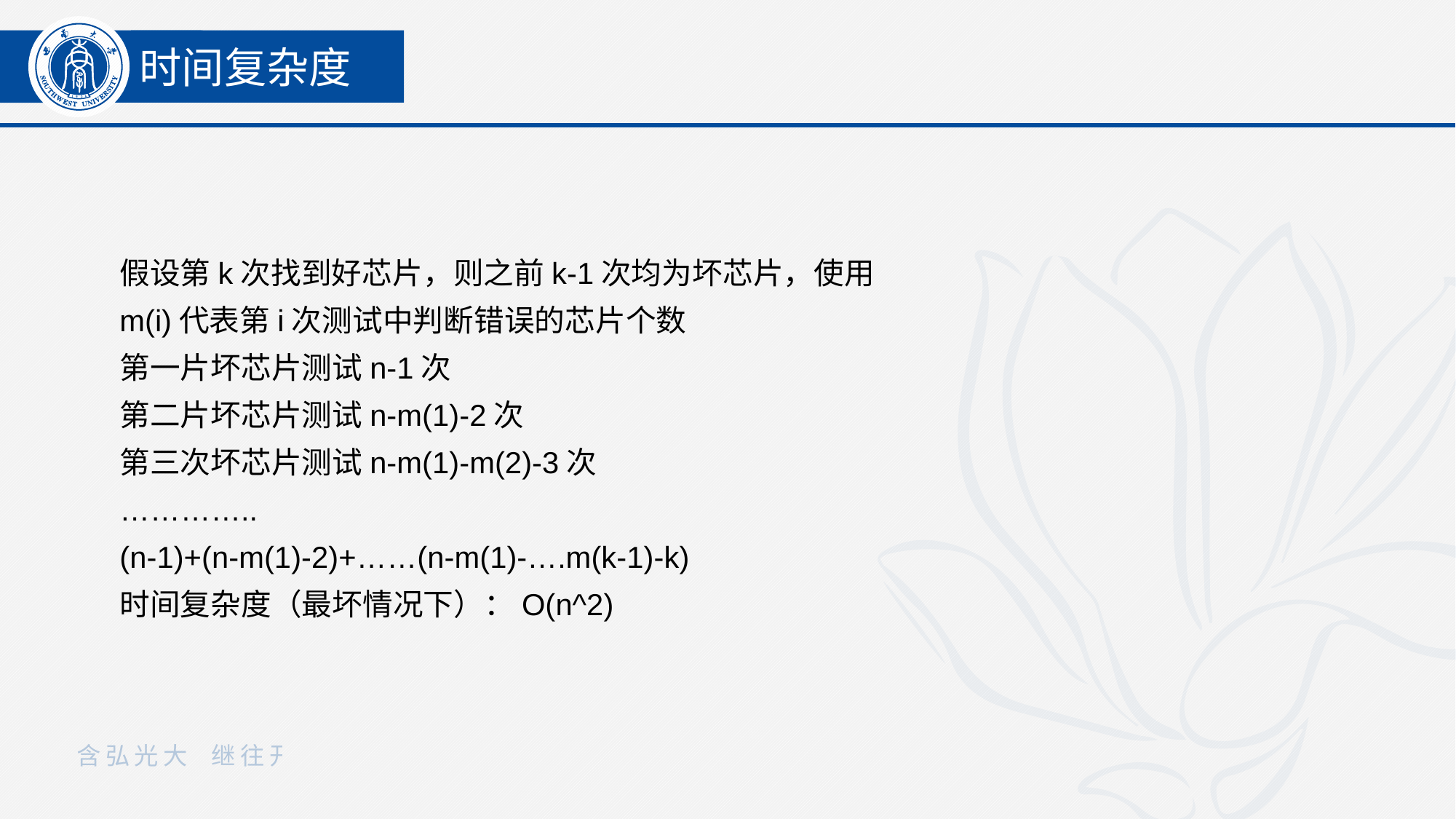

时间复杂度
假设第k次找到好芯片，则之前k-1次均为坏芯片，使用m(i)代表第i次测试中判断错误的芯片个数
第一片坏芯片测试n-1次
第二片坏芯片测试n-m(1)-2次
第三次坏芯片测试n-m(1)-m(2)-3次
…………..
(n-1)+(n-m(1)-2)+……(n-m(1)-….m(k-1)-k)
时间复杂度（最坏情况下）：O(n^2)